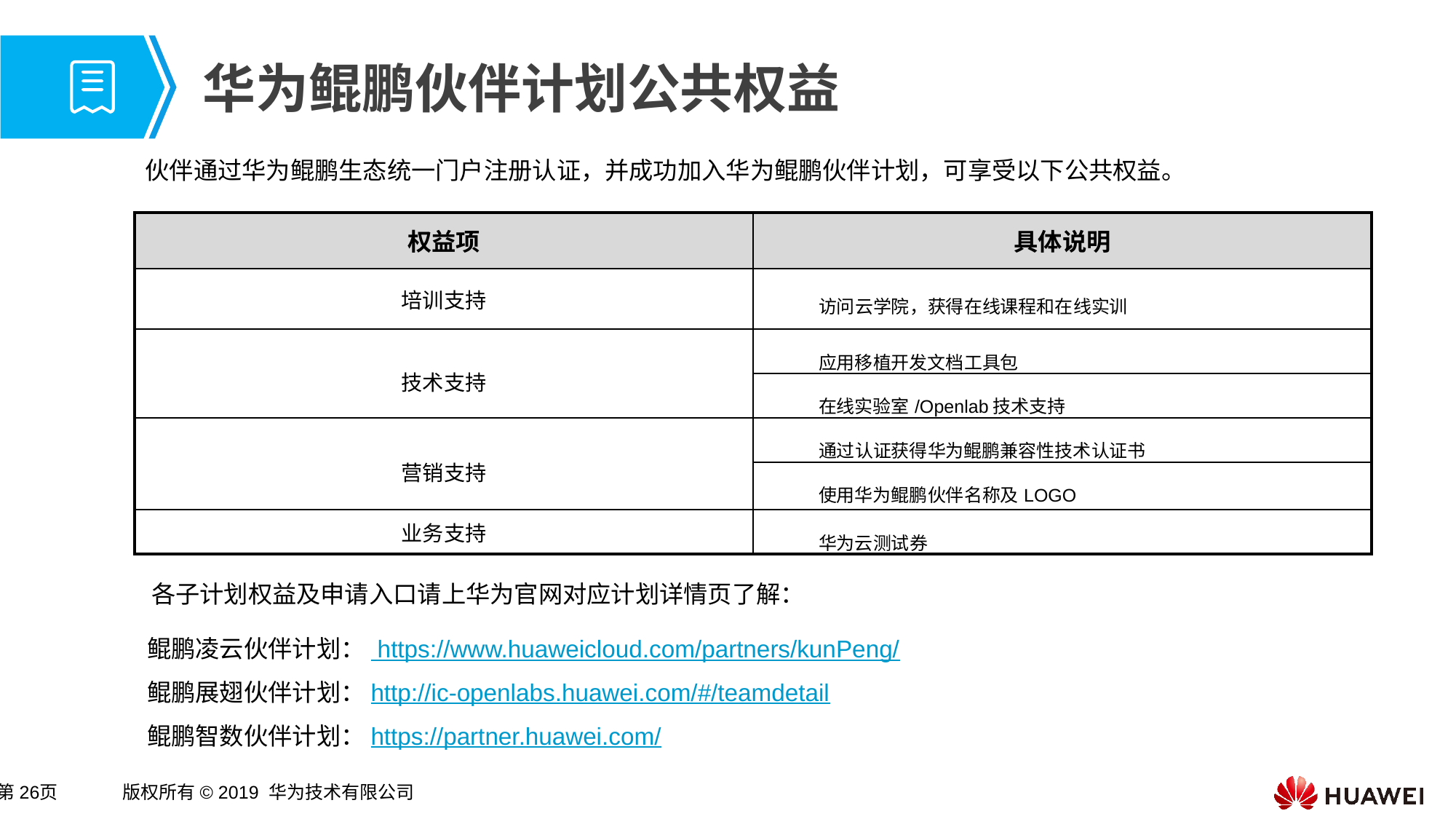

# 华为鲲鹏伙伴计划公共权益
伙伴通过华为鲲鹏生态统一门户注册认证，并成功加入华为鲲鹏伙伴计划，可享受以下公共权益。
| 权益项 | 具体说明 |
| --- | --- |
| 培训支持 | 访问云学院，获得在线课程和在线实训 |
| 技术支持 | 应用移植开发文档工具包 |
|  | 在线实验室/Openlab技术支持 |
| 营销支持 | 通过认证获得华为鲲鹏兼容性技术认证书 |
|  | 使用华为鲲鹏伙伴名称及LOGO |
| 业务支持 | 华为云测试券 |
各子计划权益及申请入口请上华为官网对应计划详情页了解：
鲲鹏凌云伙伴计划： https://www.huaweicloud.com/partners/kunPeng/
鲲鹏展翅伙伴计划：http://ic-openlabs.huawei.com/#/teamdetail
鲲鹏智数伙伴计划：https://partner.huawei.com/